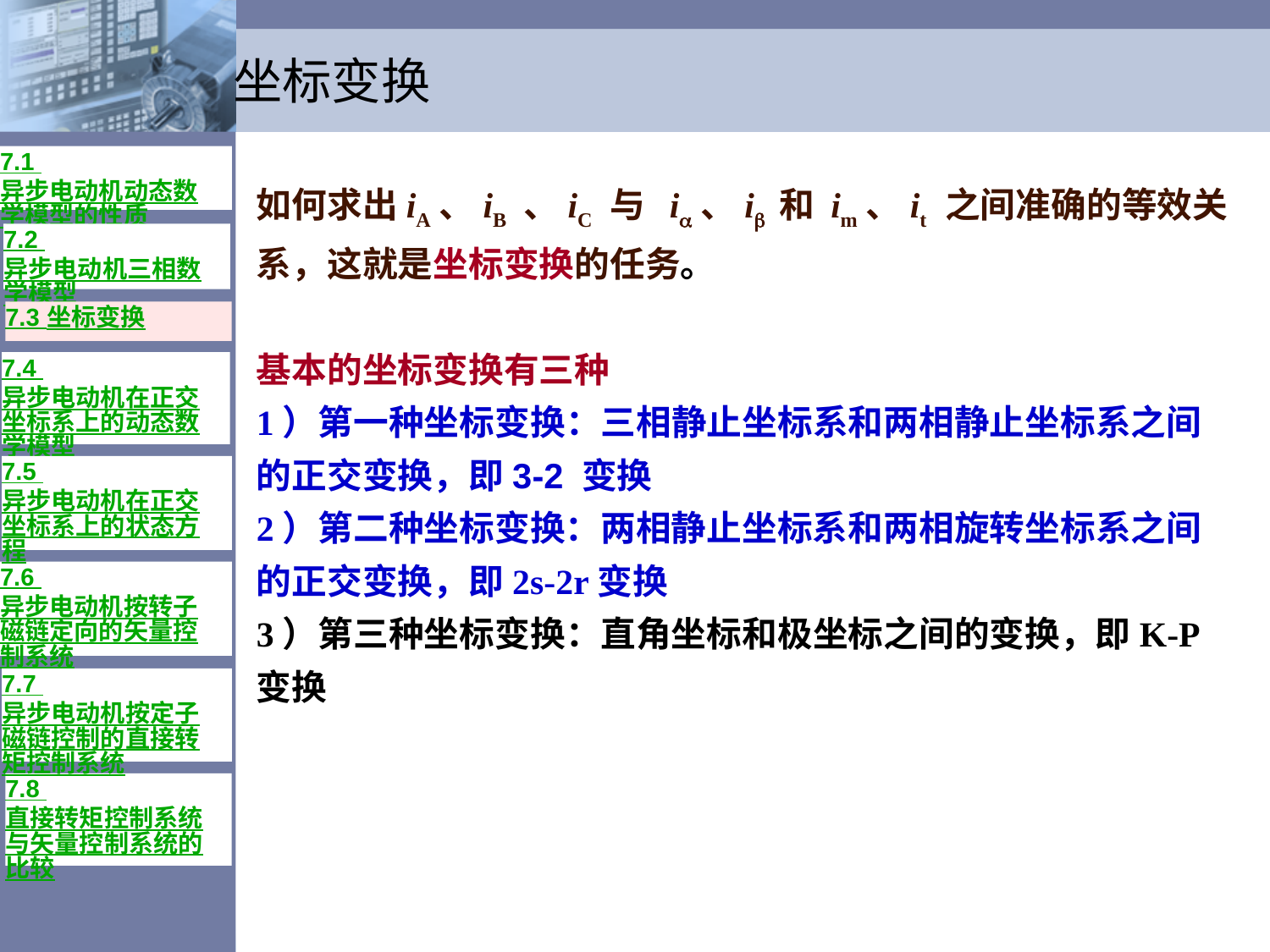

# 坐标变换
7.1 异步电动机动态数学模型的性质
如何求出iA、iB 、iC 与  iα、iβ 和 im、it  之间准确的等效关系，这就是坐标变换的任务。

基本的坐标变换有三种
1）第一种坐标变换：三相静止坐标系和两相静止坐标系之间的正交变换，即3-2 变换
2）第二种坐标变换：两相静止坐标系和两相旋转坐标系之间的正交变换，即2s-2r变换
3）第三种坐标变换：直角坐标和极坐标之间的变换，即K-P变换
7.2 异步电动机三相数学模型
7.3 坐标变换
7.4 异步电动机在正交坐标系上的动态数学模型
7.5 异步电动机在正交坐标系上的状态方程
7.6 异步电动机按转子磁链定向的矢量控制系统
7.7 异步电动机按定子磁链控制的直接转矩控制系统
7.8 直接转矩控制系统与矢量控制系统的比较